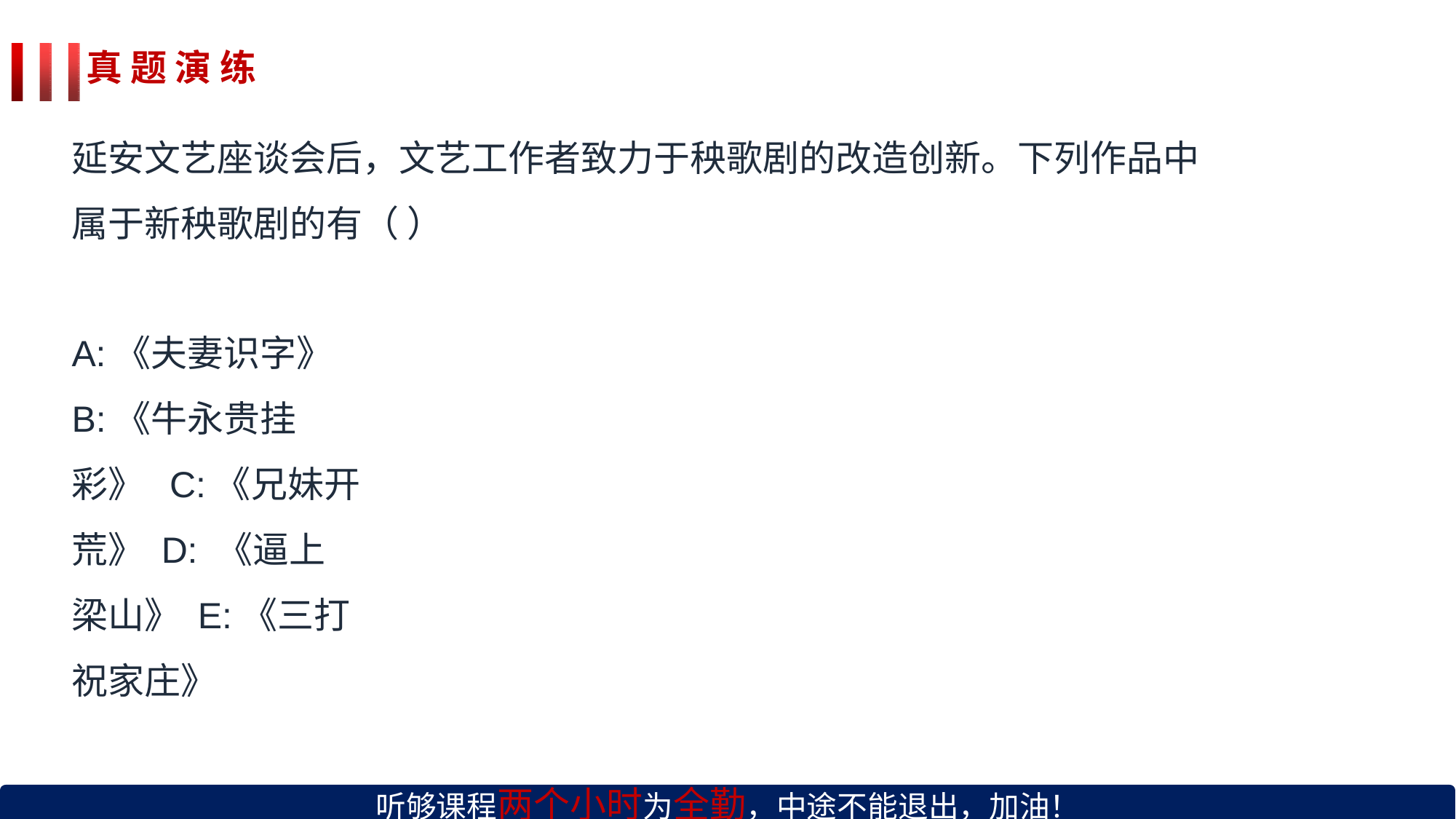

真 题 演 练
延安文艺座谈会后，文艺工作者致力于秧歌剧的改造创新。下列作品中 属于新秧歌剧的有（ ）

A:《夫妻识字》 B:《牛永贵挂彩》  C:《兄妹开荒》 D: 《逼上梁山》 E:《三打祝家庄》

90

听够课程两个小时为全勤，中途不能退出，加油！